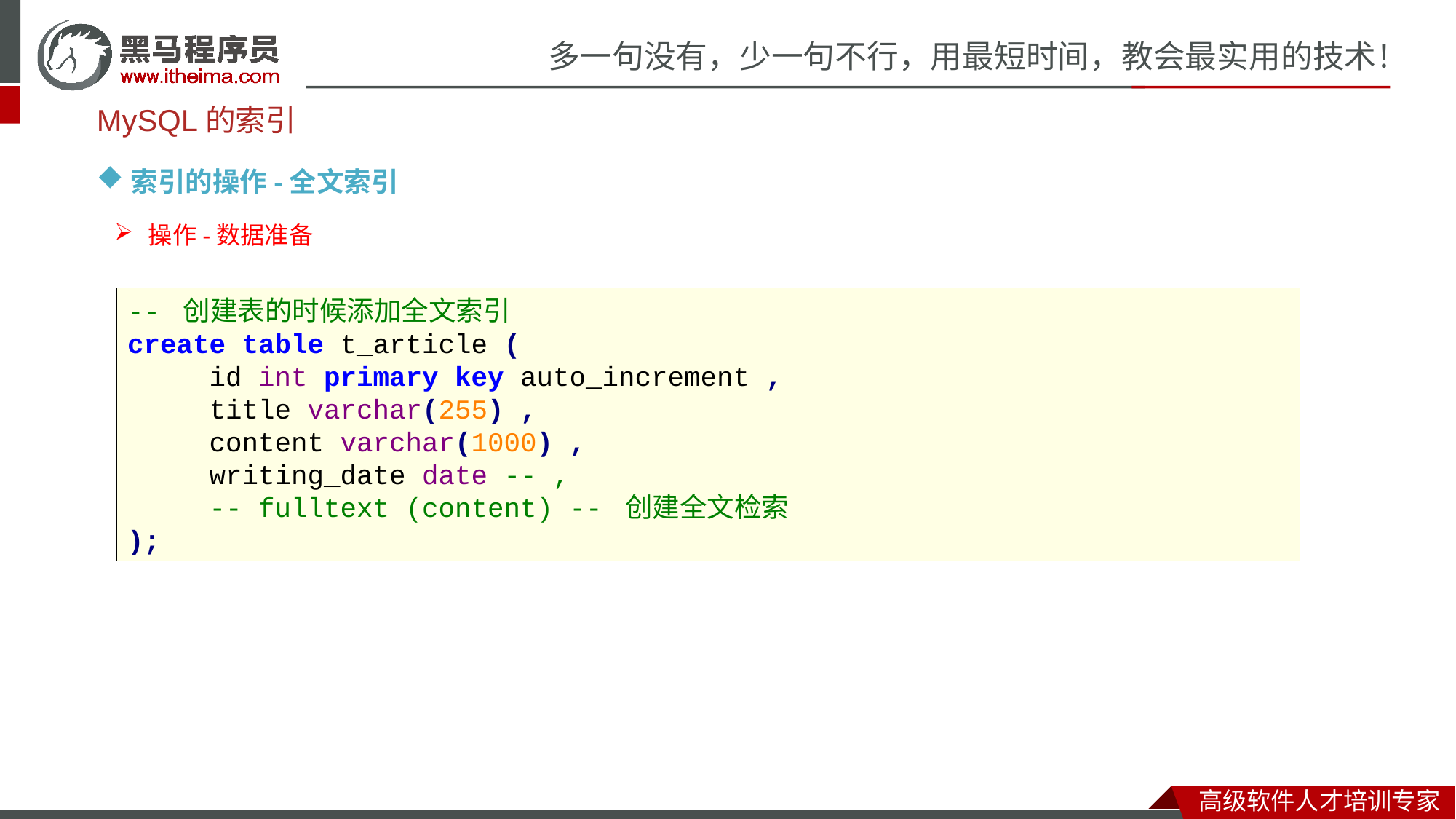

MySQL的索引
索引的操作-全文索引
操作-数据准备
-- 创建表的时候添加全文索引
create table t_article (
     id int primary key auto_increment ,
     title varchar(255) ,
     content varchar(1000) ,
     writing_date date -- ,
     -- fulltext (content) -- 创建全文检索
);